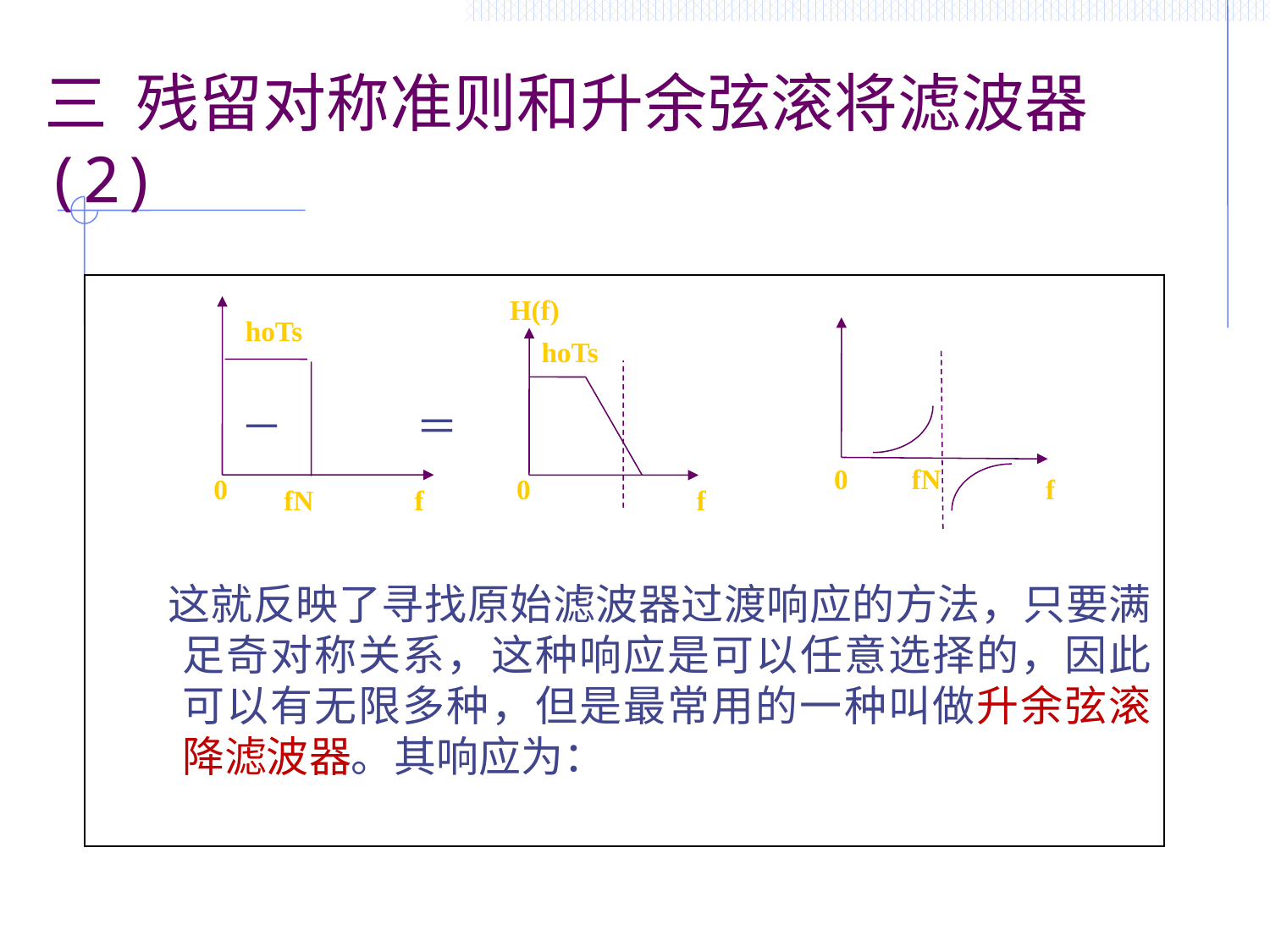

# 三  残留对称准则和升余弦滚将滤波器(2)

              －              ＝

      这就反映了寻找原始滤波器过渡响应的方法，只要满足奇对称关系，这种响应是可以任意选择的，因此可以有无限多种，但是最常用的一种叫做升余弦滚降滤波器。其响应为：
H(f)

hoTs

hoTs
    0
      fN
0
    0
    f
 fN
f
       f